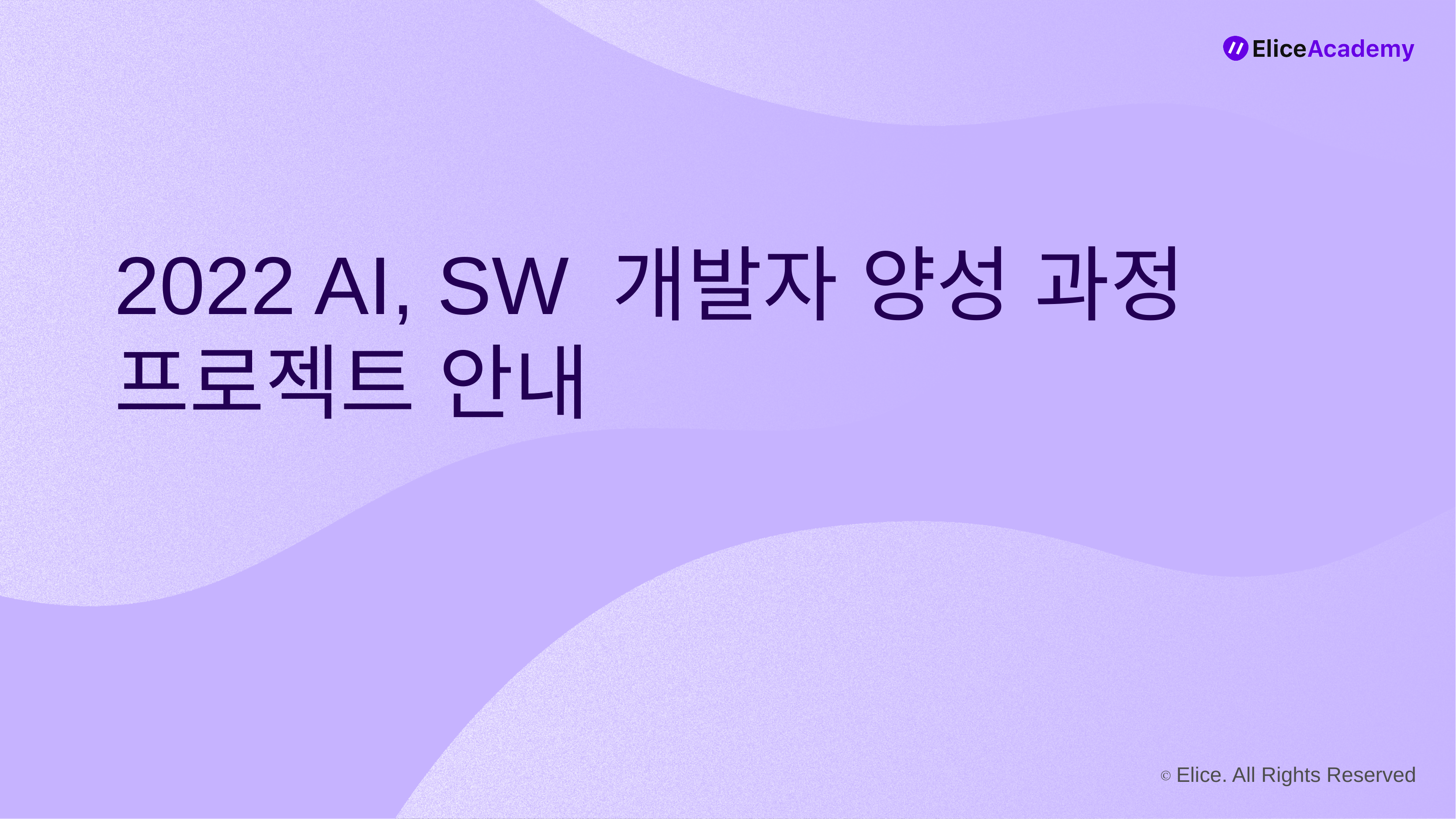

2022 AI, SW 개발자 양성 과정
프로젝트 안내